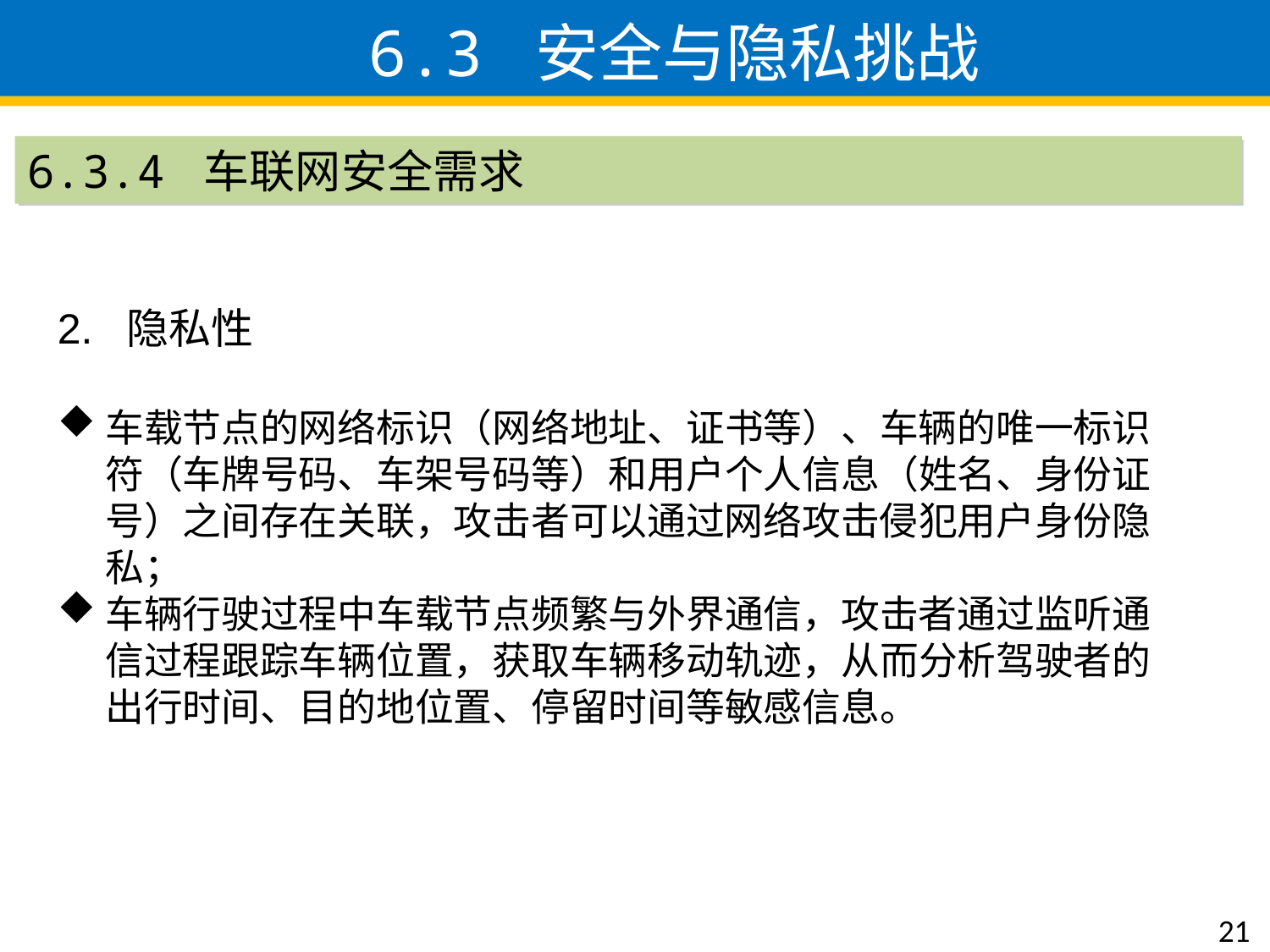

6.3 安全与隐私挑战
6.3.4 车联网安全需求

2.  隐私性

车载节点的网络标识（网络地址、证书等）、车辆的唯一标识符（车牌号码、车架号码等）和用户个人信息（姓名、身份证号）之间存在关联，攻击者可以通过网络攻击侵犯用户身份隐私；
车辆行驶过程中车载节点频繁与外界通信，攻击者通过监听通信过程跟踪车辆位置，获取车辆移动轨迹，从而分析驾驶者的出行时间、目的地位置、停留时间等敏感信息。
21